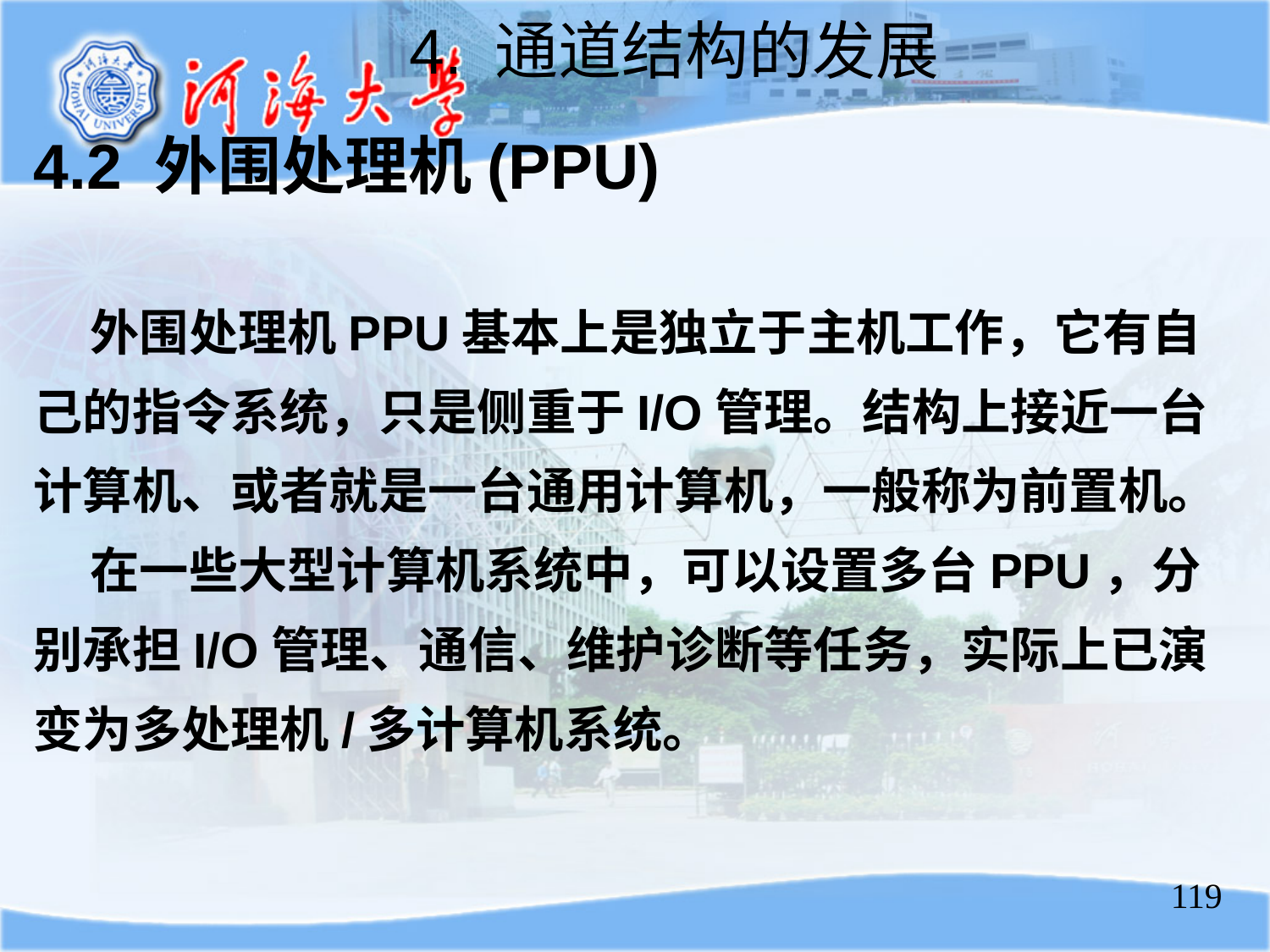

4. 通道结构的发展
4.2 外围处理机(PPU)

    外围处理机PPU基本上是独立于主机工作，它有自己的指令系统，只是侧重于I/O管理。结构上接近一台计算机、或者就是一台通用计算机，一般称为前置机。
    在一些大型计算机系统中，可以设置多台PPU，分别承担I/O管理、通信、维护诊断等任务，实际上已演变为多处理机/多计算机系统。
119